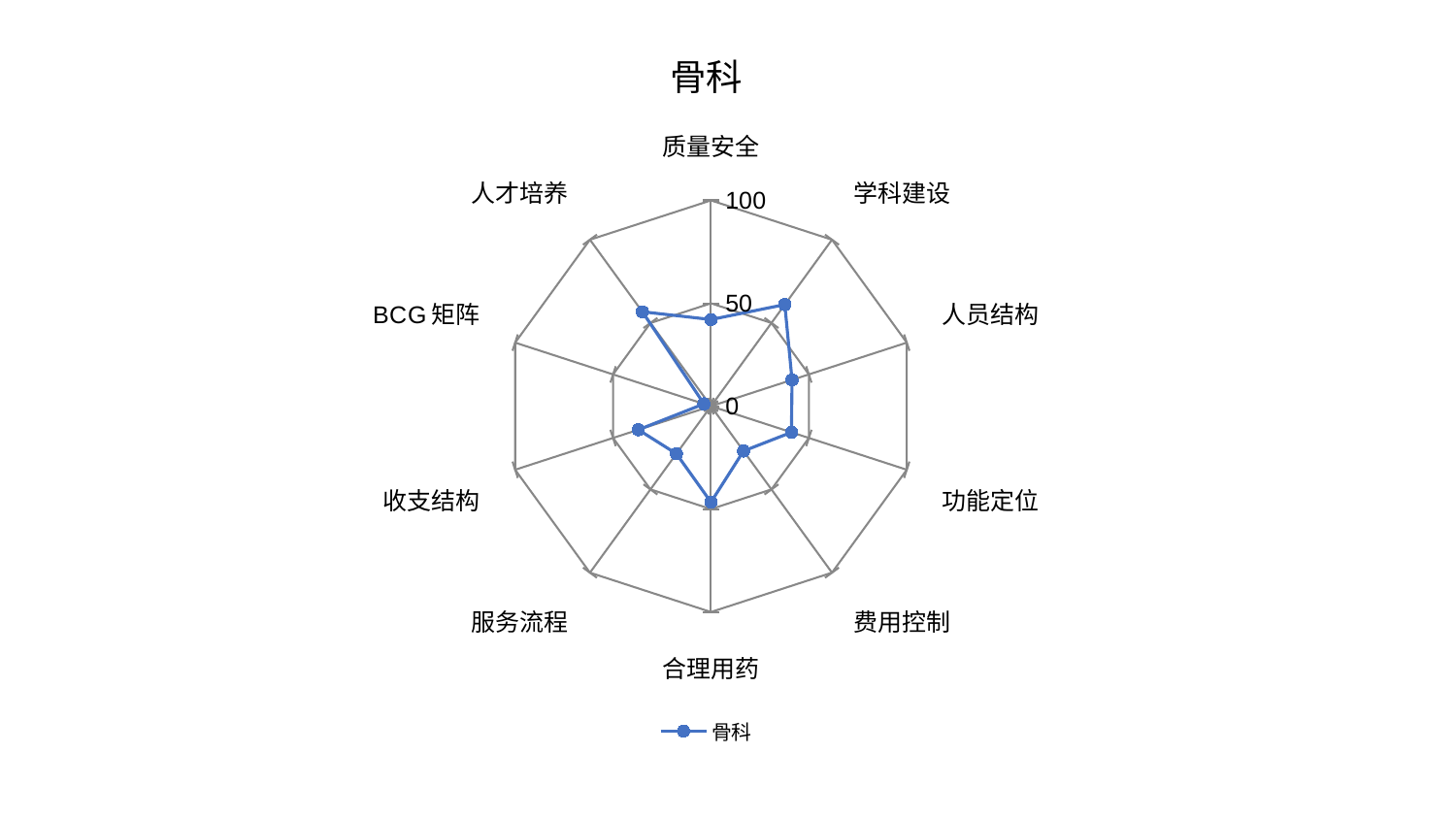

### Chart: 骨科

| Category | 骨科 |
|---|---|
| 质量安全 | 42.10950984060317 |
| 学科建设 | 61.022710493016895 |
| 人员结构 | 41.403742501824325 |
| 功能定位 | 41.12222139731666 |
| 费用控制 | 26.937308588173707 |
| 合理用药 | 46.64111146719545 |
| 服务流程 | 28.585150267873942 |
| 收支结构 | 37.095510373531994 |
| BCG矩阵 | 3.59680112788205 |
| 人才培养 | 56.71820831239619 |
152